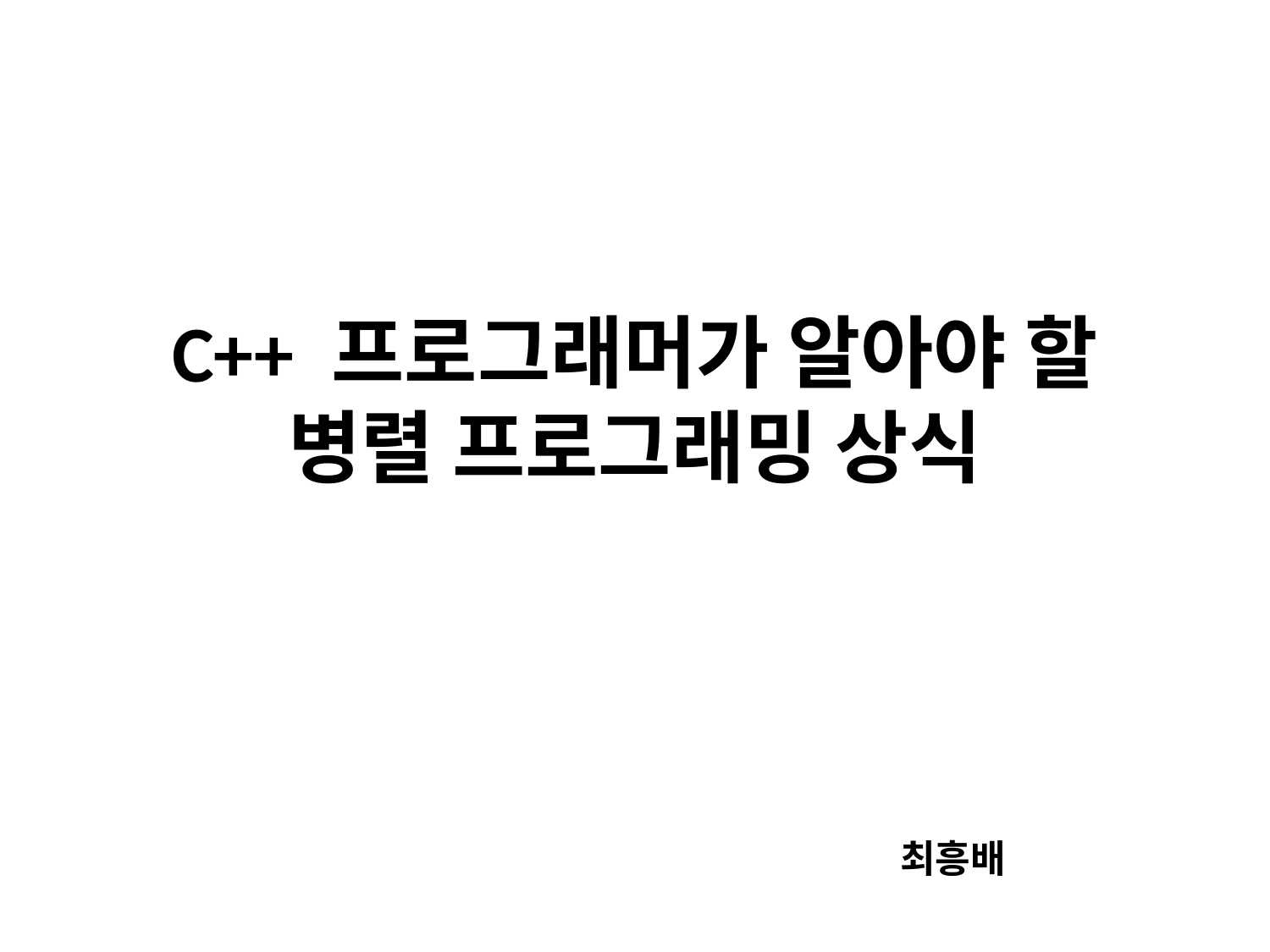

# C++ 프로그래머가 알아야 할 병렬 프로그래밍 상식
최흥배